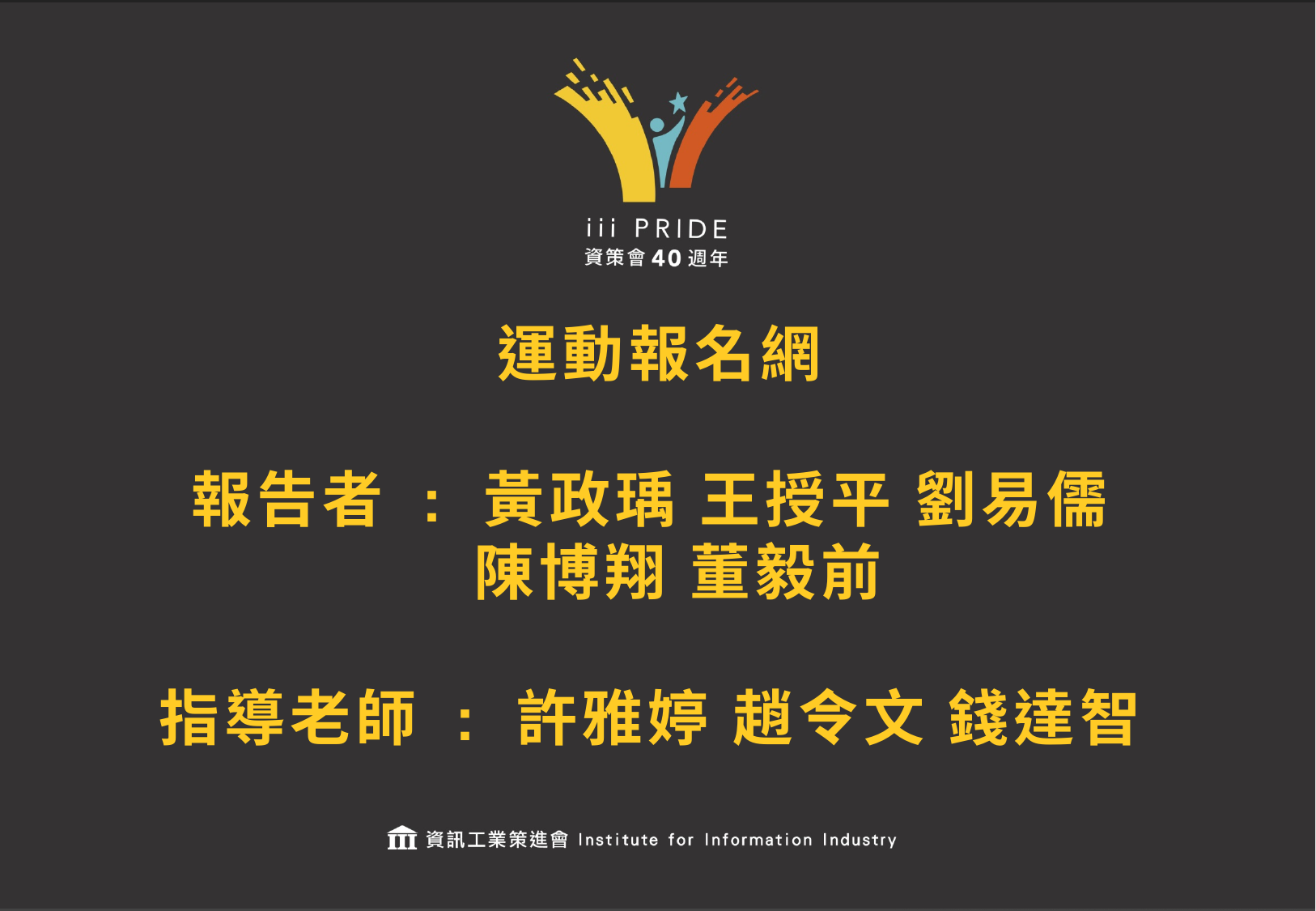

# 運動報名網 報告者 : 黃政瑀 王授平 劉易儒 陳博翔 董毅前 指導老師 : 許雅婷 趙令文 錢達智